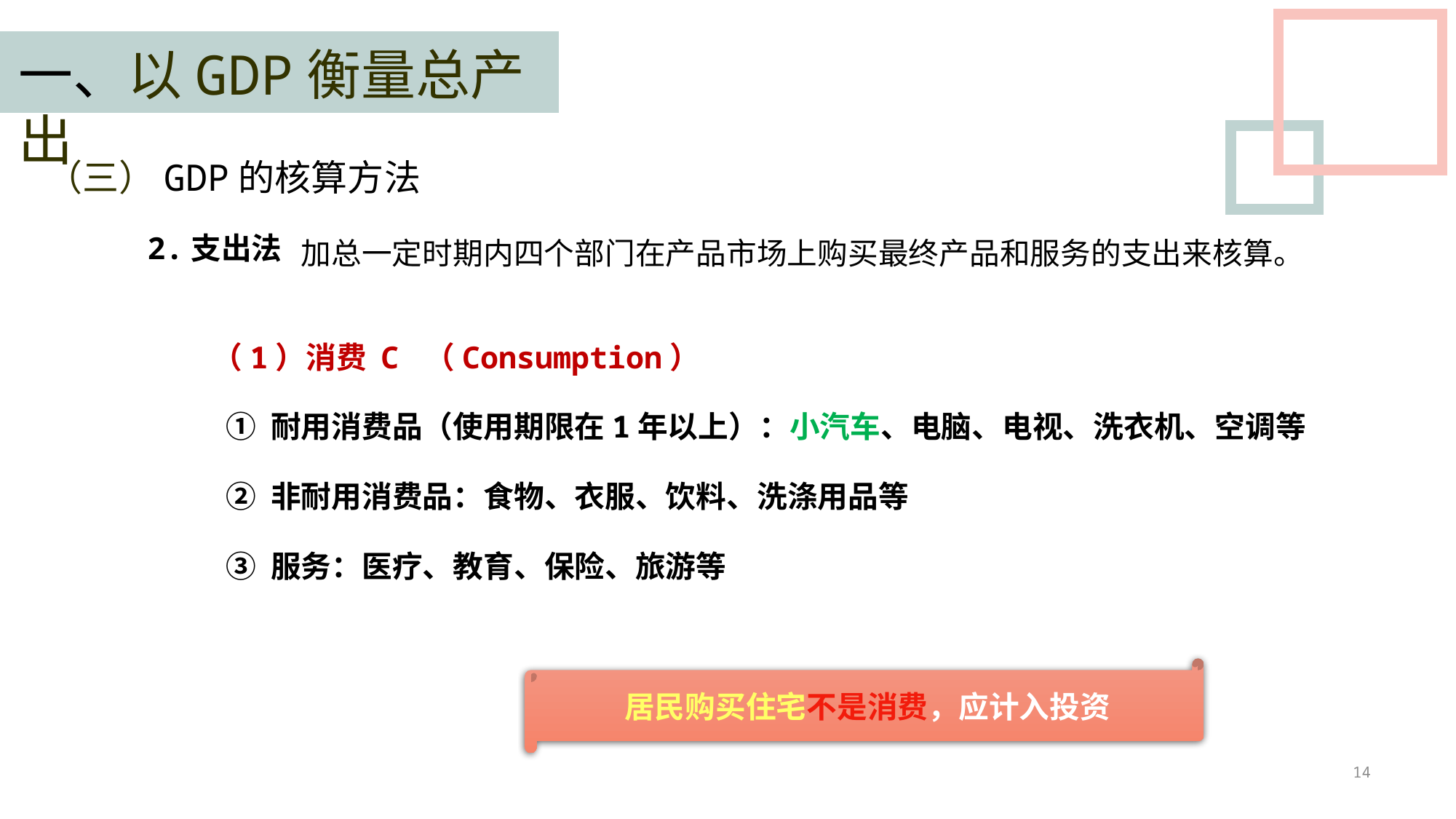

一、以GDP衡量总产出

（三）GDP的核算方法
2.支出法
加总一定时期内四个部门在产品市场上购买最终产品和服务的支出来核算。

（1）消费 C （Consumption）
  ① 耐用消费品（使用期限在1年以上）：小汽车、电脑、电视、洗衣机、空调等
  ② 非耐用消费品：食物、衣服、饮料、洗涤用品等
  ③ 服务：医疗、教育、保险、旅游等
居民购买住宅不是消费，应计入投资
14